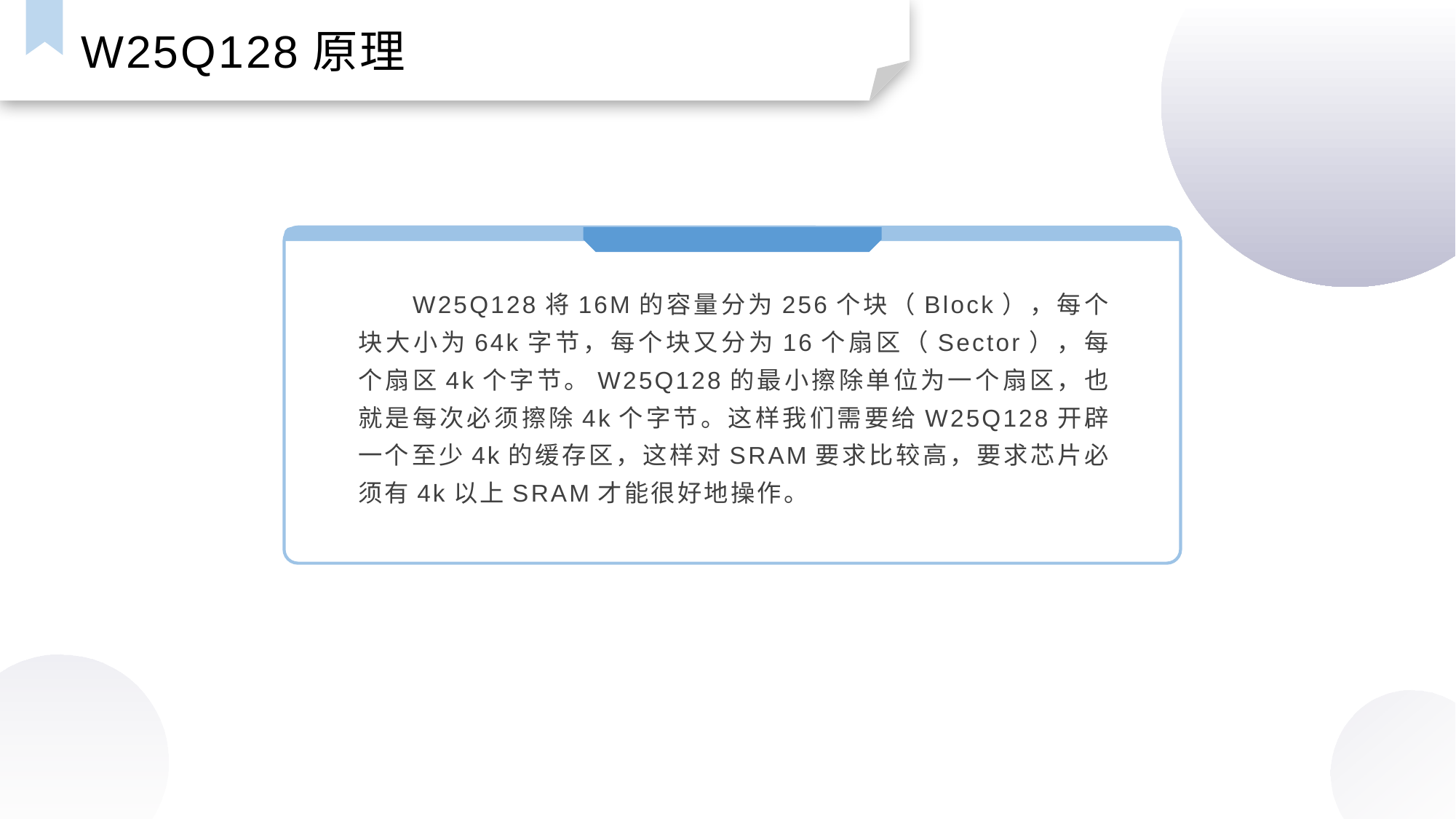

W25Q128原理

W25Q128将16M的容量分为256个块（Block），每个块大小为64k字节，每个块又分为16个扇区（Sector），每个扇区4k个字节。W25Q128的最小擦除单位为一个扇区，也就是每次必须擦除4k个字节。这样我们需要给W25Q128开辟一个至少4k的缓存区，这样对SRAM要求比较高，要求芯片必须有4k以上SRAM才能很好地操作。